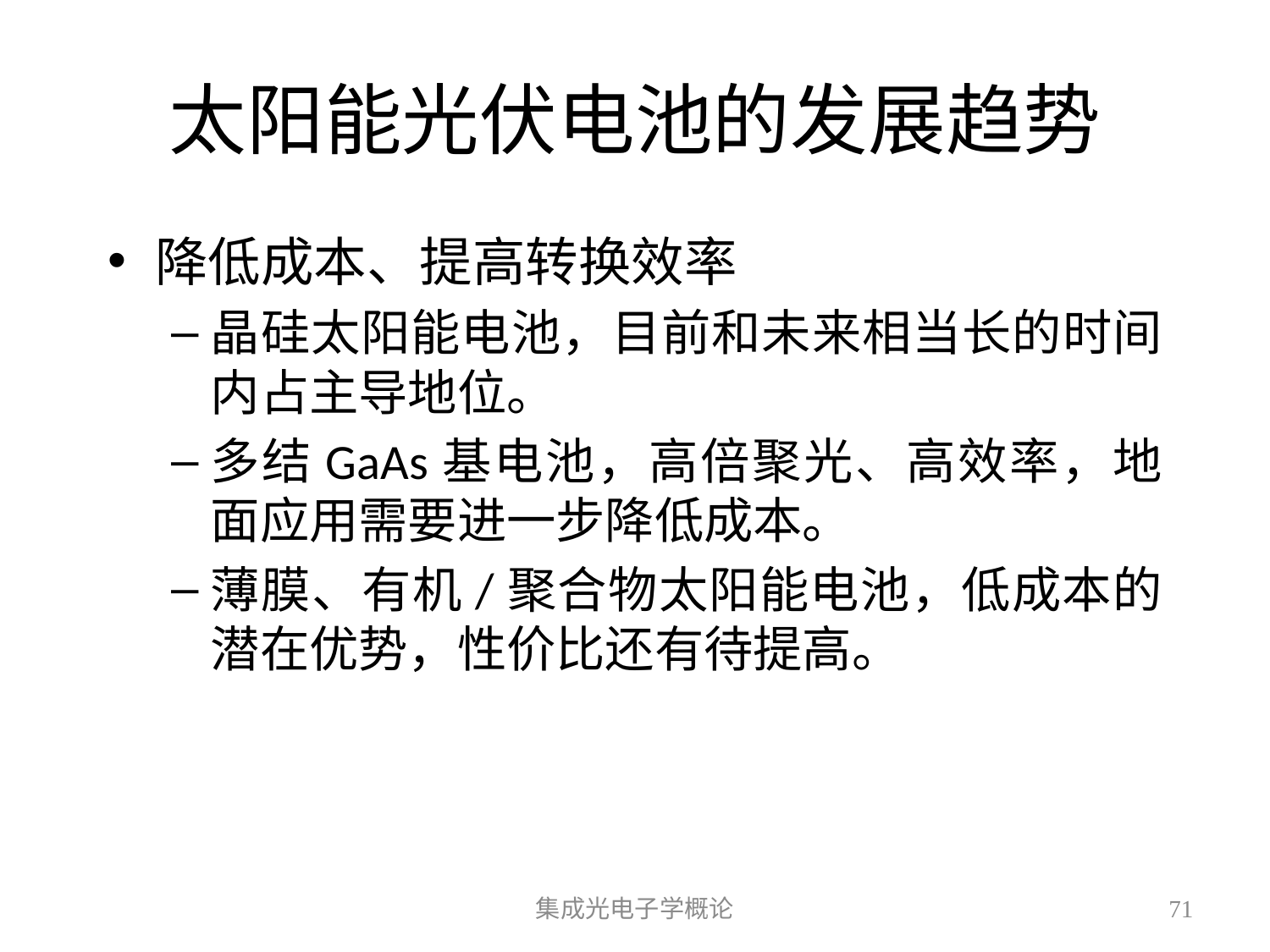

# 太阳能光伏电池的发展趋势
降低成本、提高转换效率
晶硅太阳能电池，目前和未来相当长的时间内占主导地位。
多结GaAs基电池，高倍聚光、高效率，地面应用需要进一步降低成本。
薄膜、有机/聚合物太阳能电池，低成本的潜在优势，性价比还有待提高。

集成光电子学概论
71